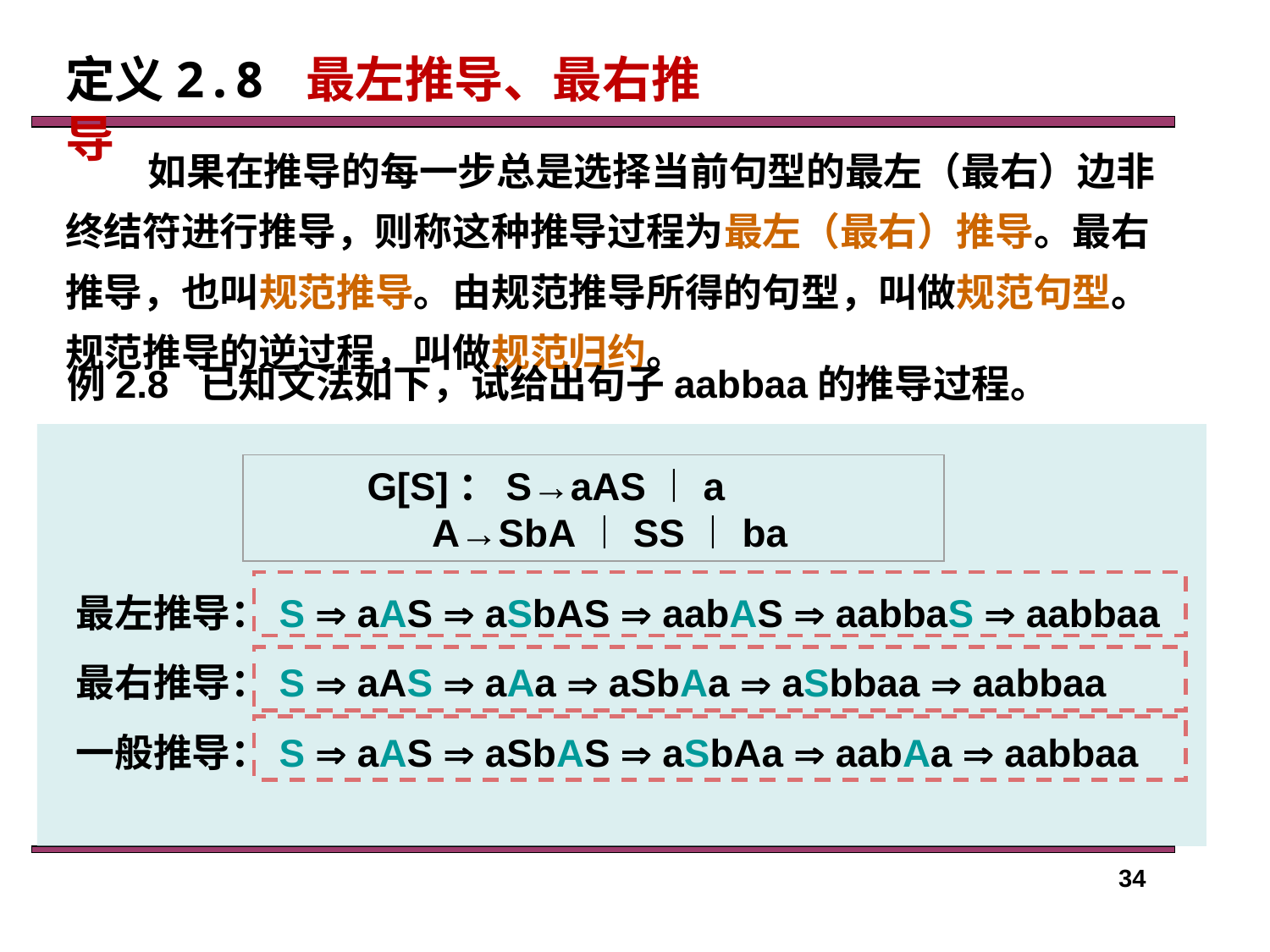

定义2.8 最左推导、最右推导
如果在推导的每一步总是选择当前句型的最左（最右）边非终结符进行推导，则称这种推导过程为最左（最右）推导。最右推导，也叫规范推导。由规范推导所得的句型，叫做规范句型。规范推导的逆过程，叫做规范归约。
例2.8  已知文法如下，试给出句子aabbaa的推导过程。

G[S]：S→aAS︱a
      A→SbA︱SS︱ba
最左推导：S ⇒ aAS ⇒ aSbAS ⇒ aabAS ⇒ aabbaS ⇒ aabbaa
最右推导：S ⇒ aAS ⇒ aAa ⇒ aSbAa ⇒ aSbbaa ⇒ aabbaa
一般推导：S ⇒ aAS ⇒ aSbAS ⇒ aSbAa ⇒ aabAa ⇒ aabbaa

34